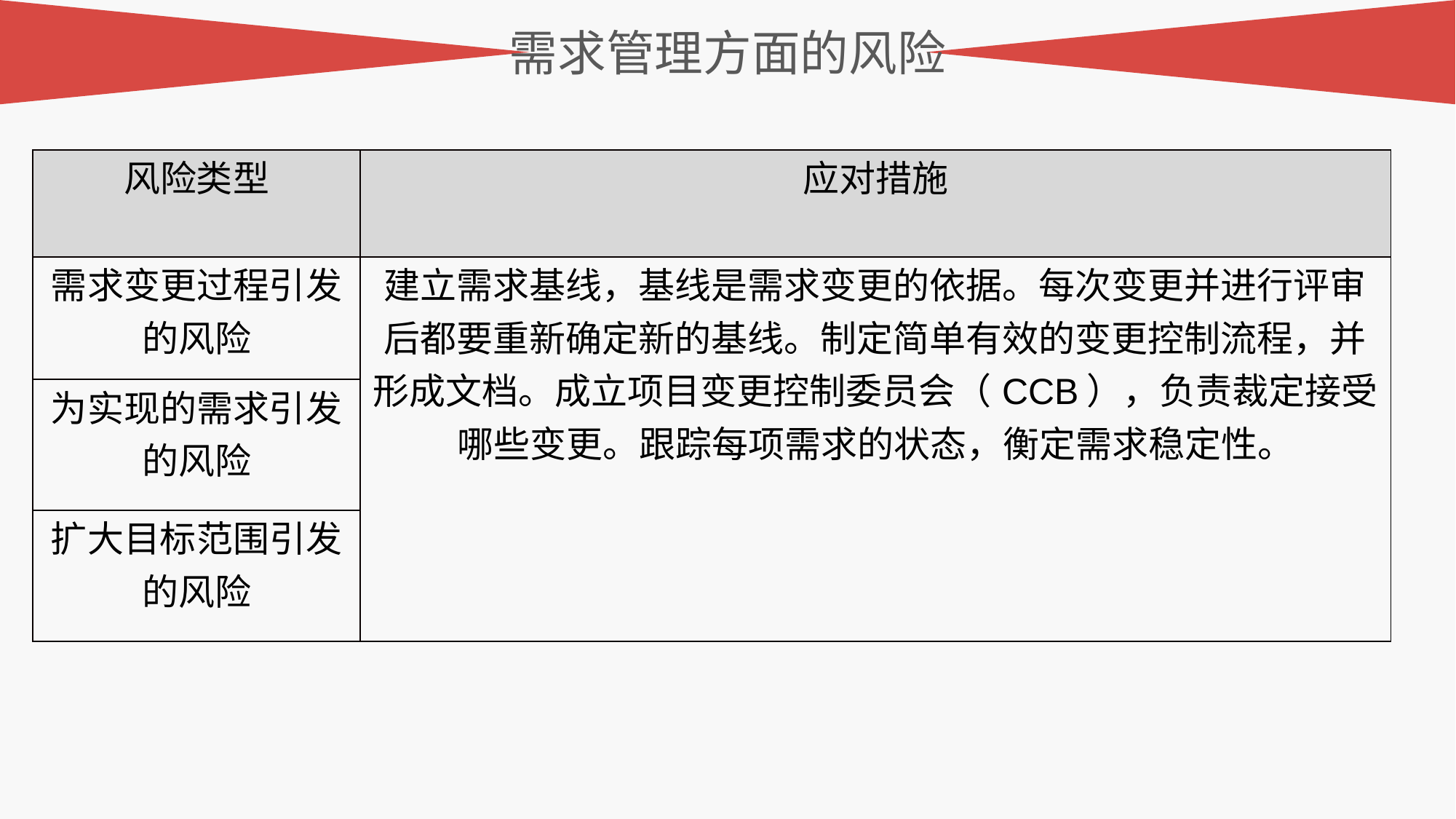

需求管理方面的风险
| 风险类型 | 应对措施 |
| --- | --- |
| 需求变更过程引发的风险 | 建立需求基线，基线是需求变更的依据。每次变更并进行评审后都要重新确定新的基线。制定简单有效的变更控制流程，并形成文档。成立项目变更控制委员会（CCB），负责裁定接受哪些变更。跟踪每项需求的状态，衡定需求稳定性。 |
| 为实现的需求引发的风险 |  |
| 扩大目标范围引发的风险 |  |